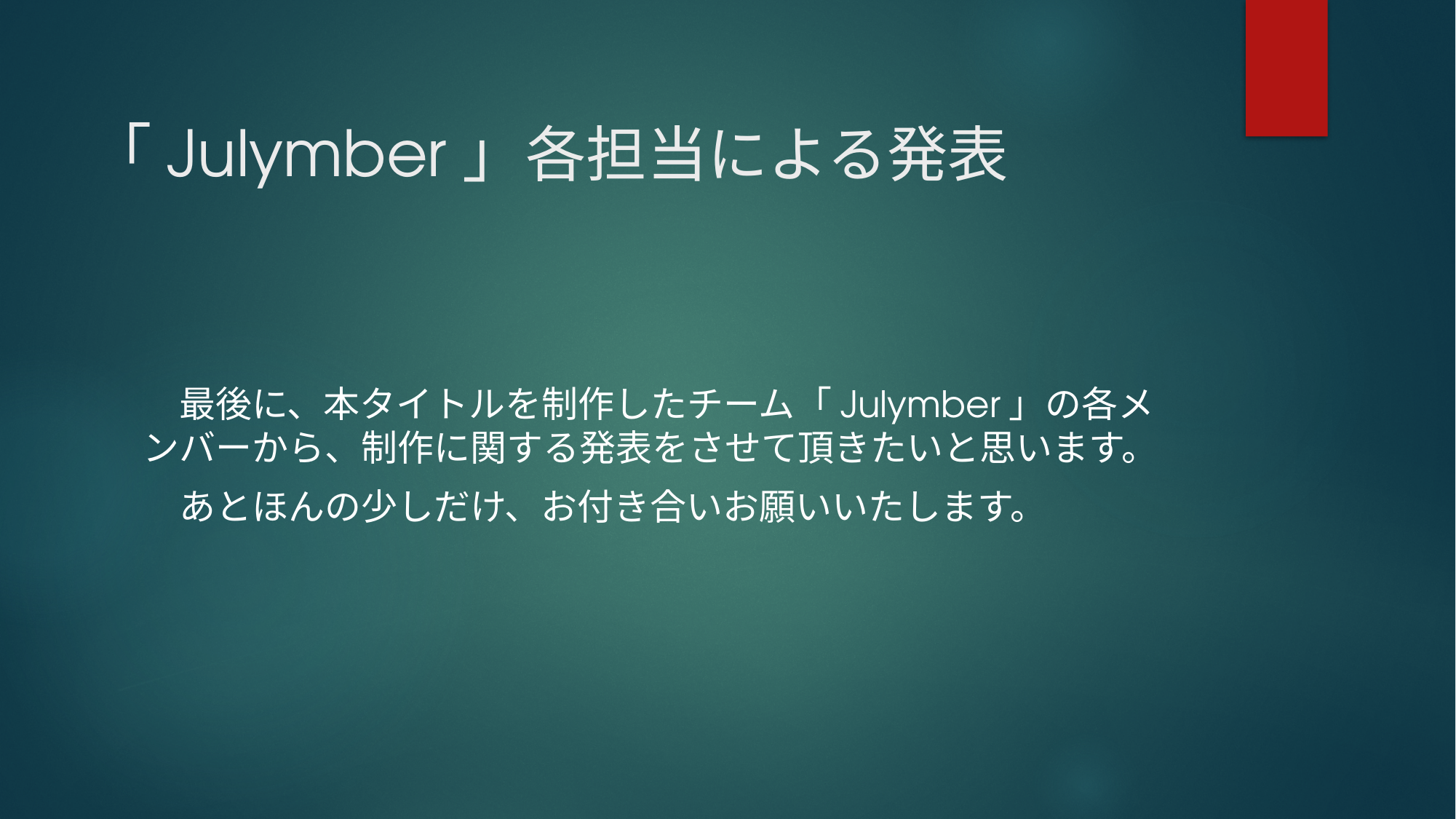

# 「Julymber」各担当による発表
　最後に、本タイトルを制作したチーム「Julymber」の各メンバーから、制作に関する発表をさせて頂きたいと思います。
　あとほんの少しだけ、お付き合いお願いいたします。